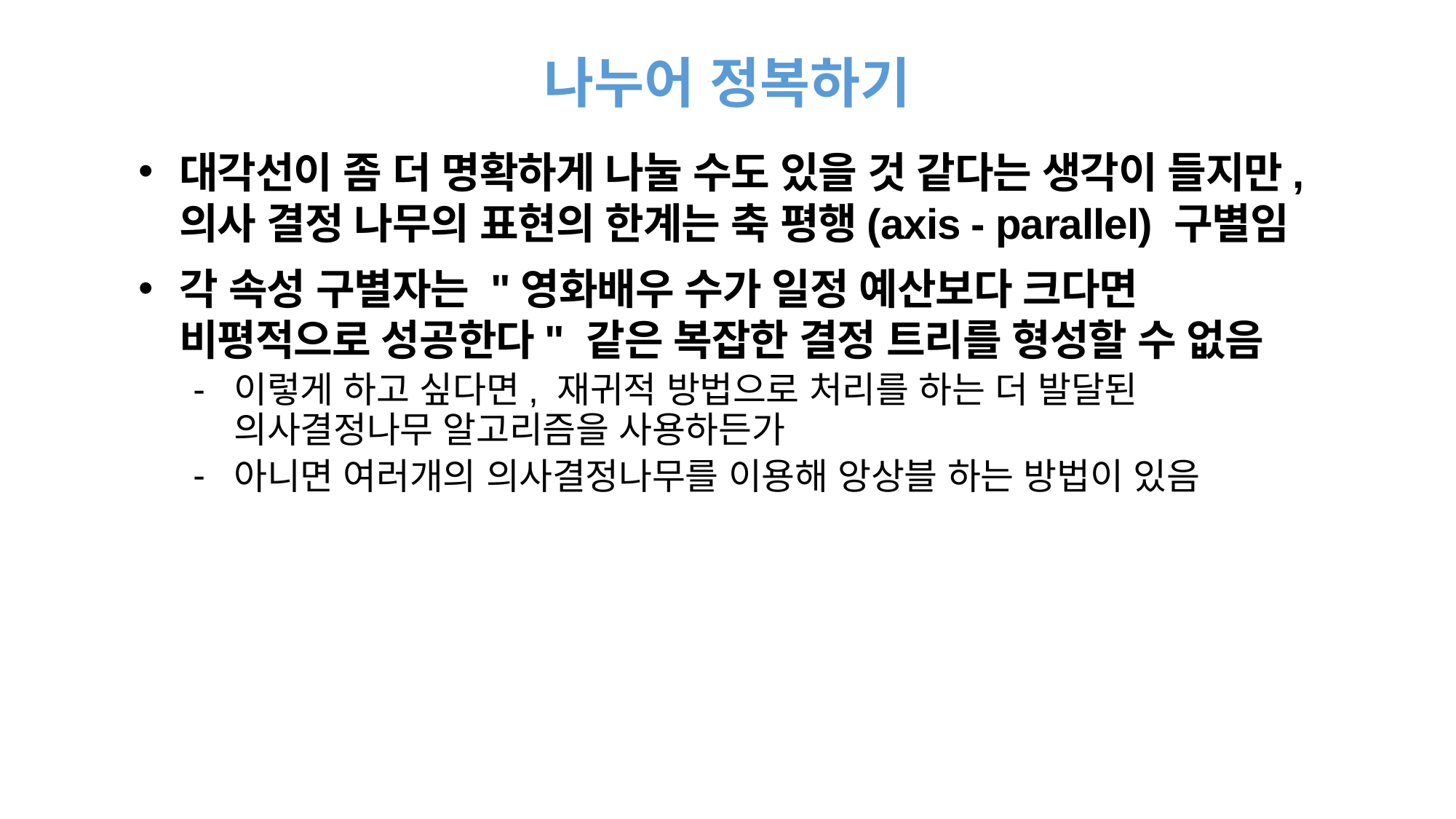

# 나누어 정복하기
대각선이 좀 더 명확하게 나눌 수도 있을 것 같다는 생각이 들지만, 의사 결정 나무의 표현의 한계는 축 평행(axis - parallel) 구별임
각 속성 구별자는 "영화배우 수가 일정 예산보다 크다면 비평적으로 성공한다" 같은 복잡한 결정 트리를 형성할 수 없음
이렇게 하고 싶다면, 재귀적 방법으로 처리를 하는 더 발달된 의사결정나무 알고리즘을 사용하든가
아니면 여러개의 의사결정나무를 이용해 앙상블 하는 방법이 있음